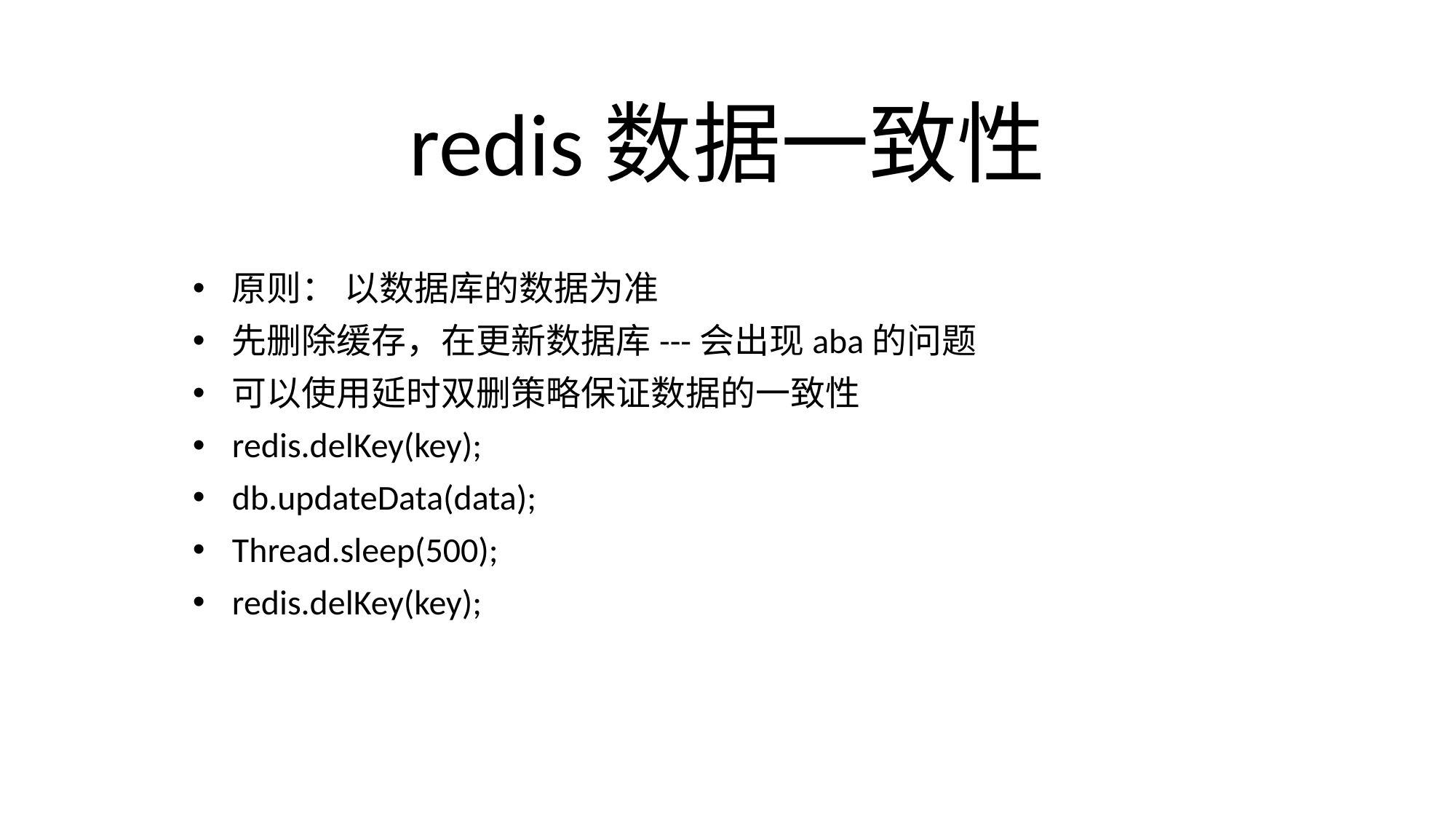

# redis数据一致性
原则： 以数据库的数据为准
先删除缓存，在更新数据库---会出现aba的问题
可以使用延时双删策略保证数据的一致性
redis.delKey(key);
db.updateData(data);
Thread.sleep(500);
redis.delKey(key);